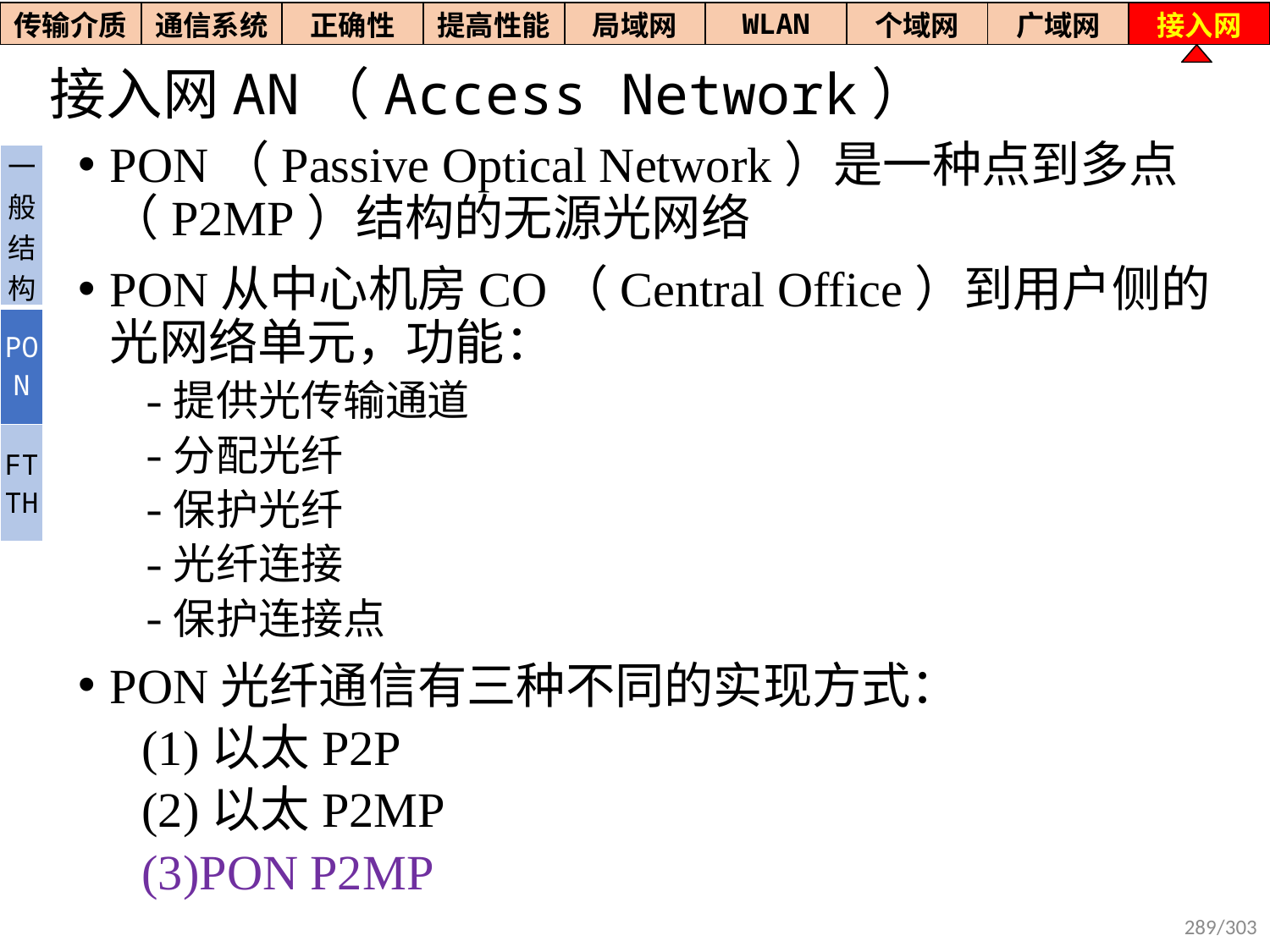

| 传输介质 | 通信系统 | 正确性 | 提高性能 | 局域网 | WLAN | 个域网 | 广域网 | 接入网 |
| --- | --- | --- | --- | --- | --- | --- | --- | --- |

# 接入网AN（Access Network）
PON（Passive Optical Network）是一种点到多点（P2MP）结构的无源光网络
PON从中心机房CO（Central Office）到用户侧的光网络单元，功能：
提供光传输通道
分配光纤
保护光纤
光纤连接
保护连接点
PON光纤通信有三种不同的实现方式：
(1)以太P2P
(2)以太P2MP
(3)PON P2MP

| 一般结构 |
| --- |
| PON |
| FTTH |
289/303